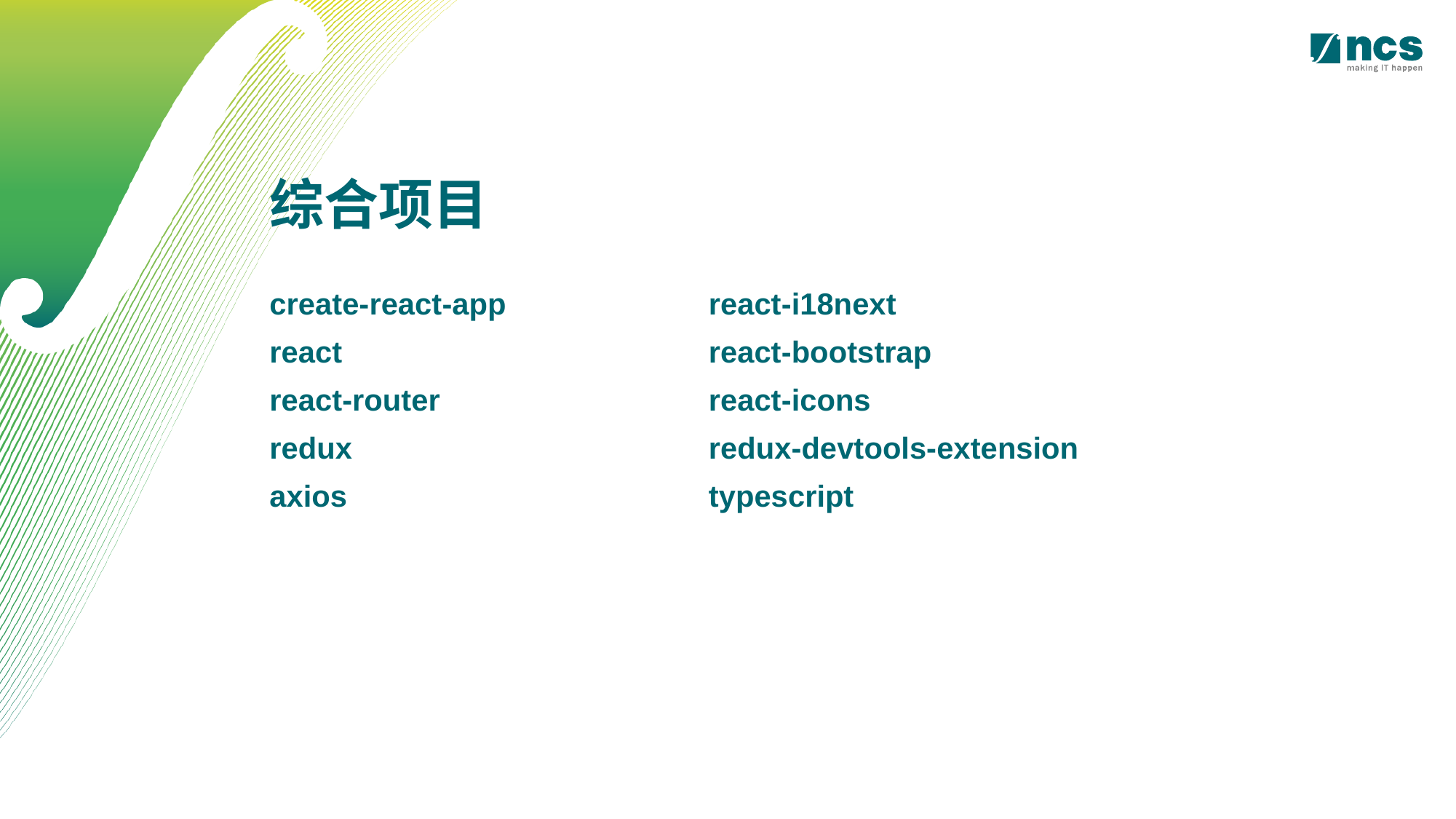

综合项目
create-react-app
react
react-router
redux
axios
react-i18next
react-bootstrap
react-icons
redux-devtools-extension
typescript